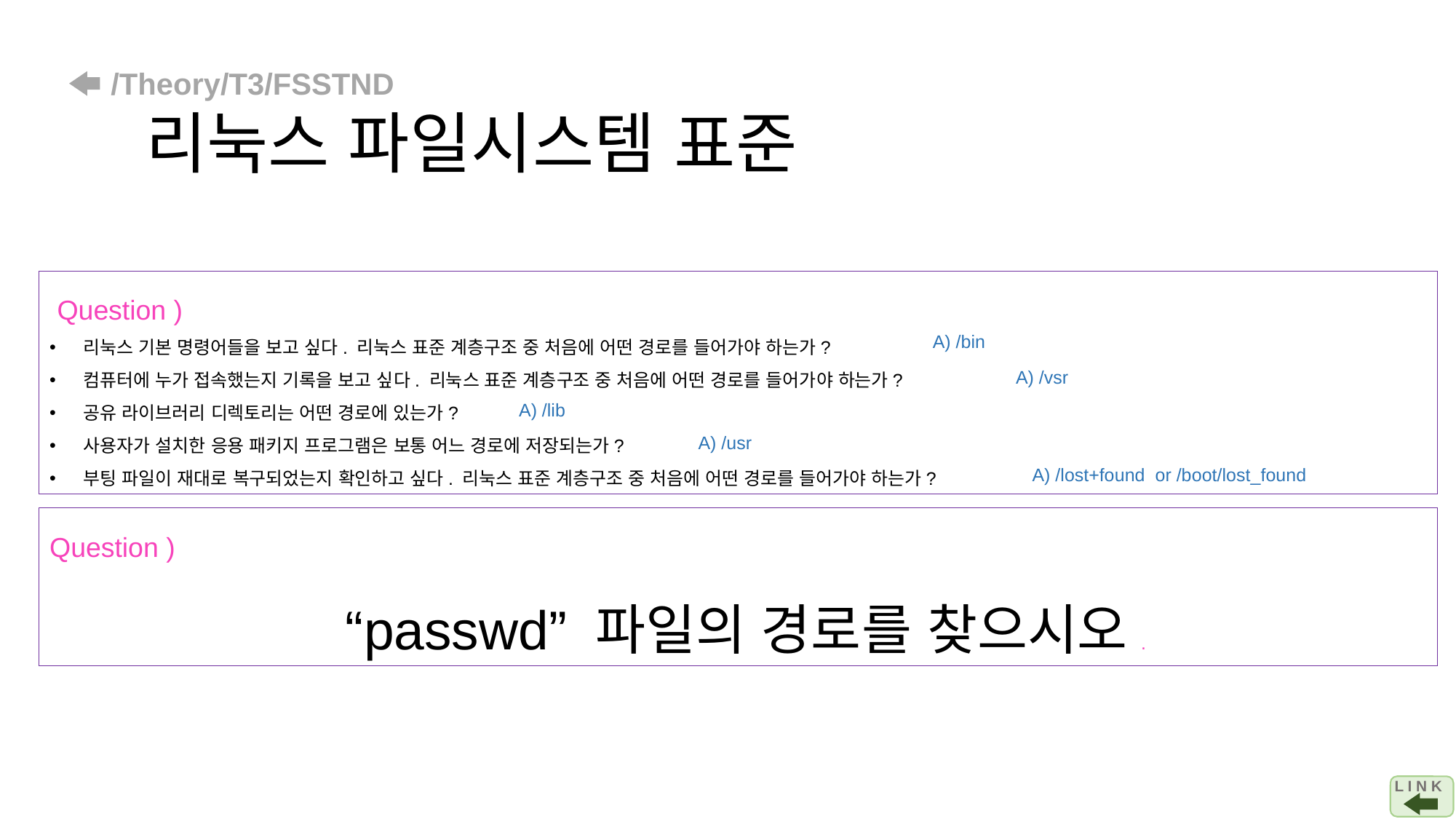

# /Theory/T3/FSSTND 리눅스 파일시스템 표준

 Question )
리눅스 기본 명령어들을 보고 싶다. 리눅스 표준 계층구조 중 처음에 어떤 경로를 들어가야 하는가?
컴퓨터에 누가 접속했는지 기록을 보고 싶다. 리눅스 표준 계층구조 중 처음에 어떤 경로를 들어가야 하는가?
공유 라이브러리 디렉토리는 어떤 경로에 있는가?
사용자가 설치한 응용 패키지 프로그램은 보통 어느 경로에 저장되는가?
부팅 파일이 재대로 복구되었는지 확인하고 싶다. 리눅스 표준 계층구조 중 처음에 어떤 경로를 들어가야 하는가?
A) /bin
A) /vsr
A) /lib
A) /usr
A) /lost+found  or /boot/lost_found
Question )
 “passwd” 파일의 경로를 찾으시오.
L I N K